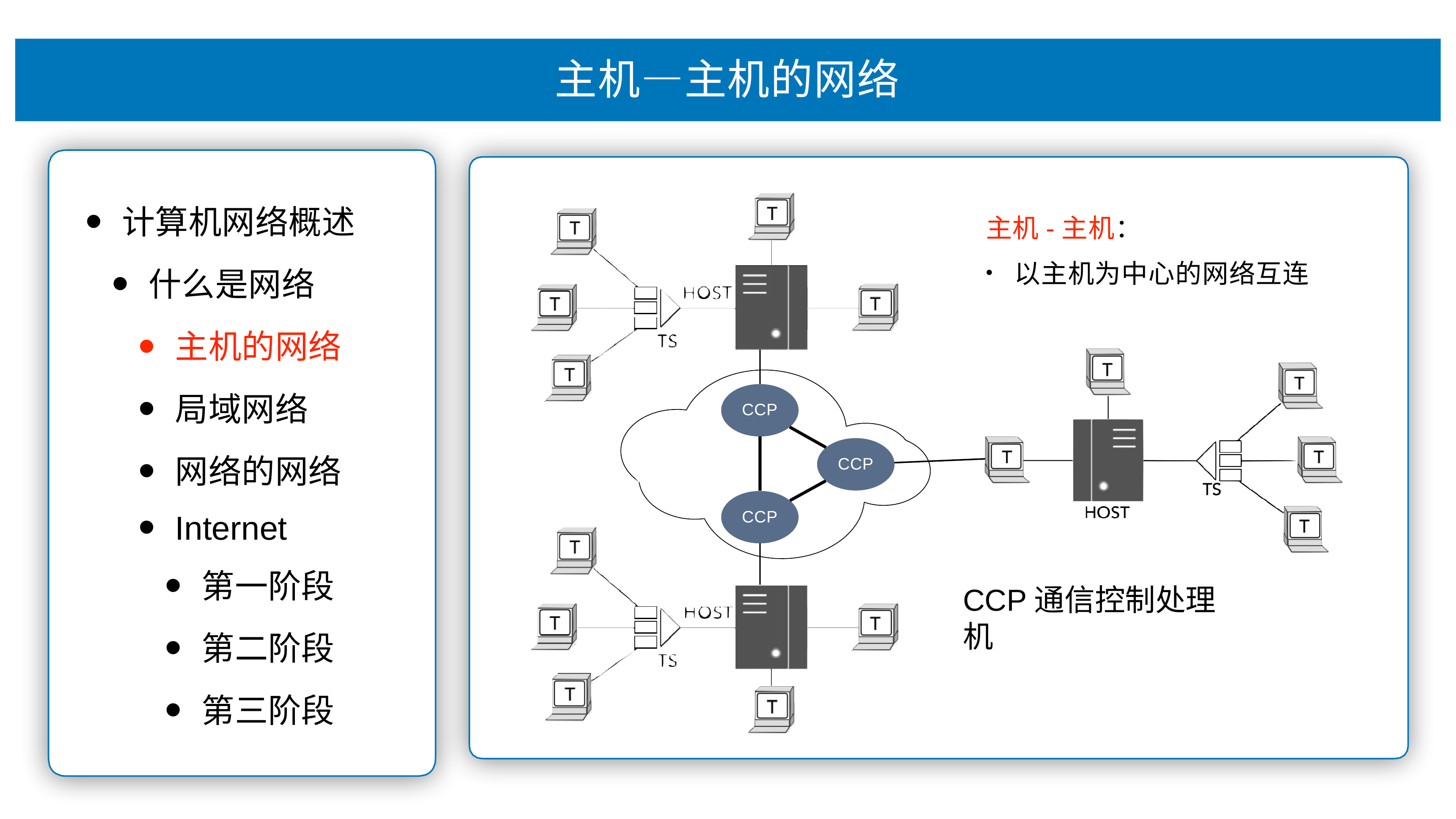

# 主机—主机的⽹络

计算机⽹络概述
什么是⽹络
主机的⽹络
局域⽹络
⽹络的⽹络
Internet
第⼀阶段
第⼆阶段
第三阶段
主机-主机：
以主机为中⼼的⽹络互连

CCP

CCP

CCP

CCP通信控制处理机